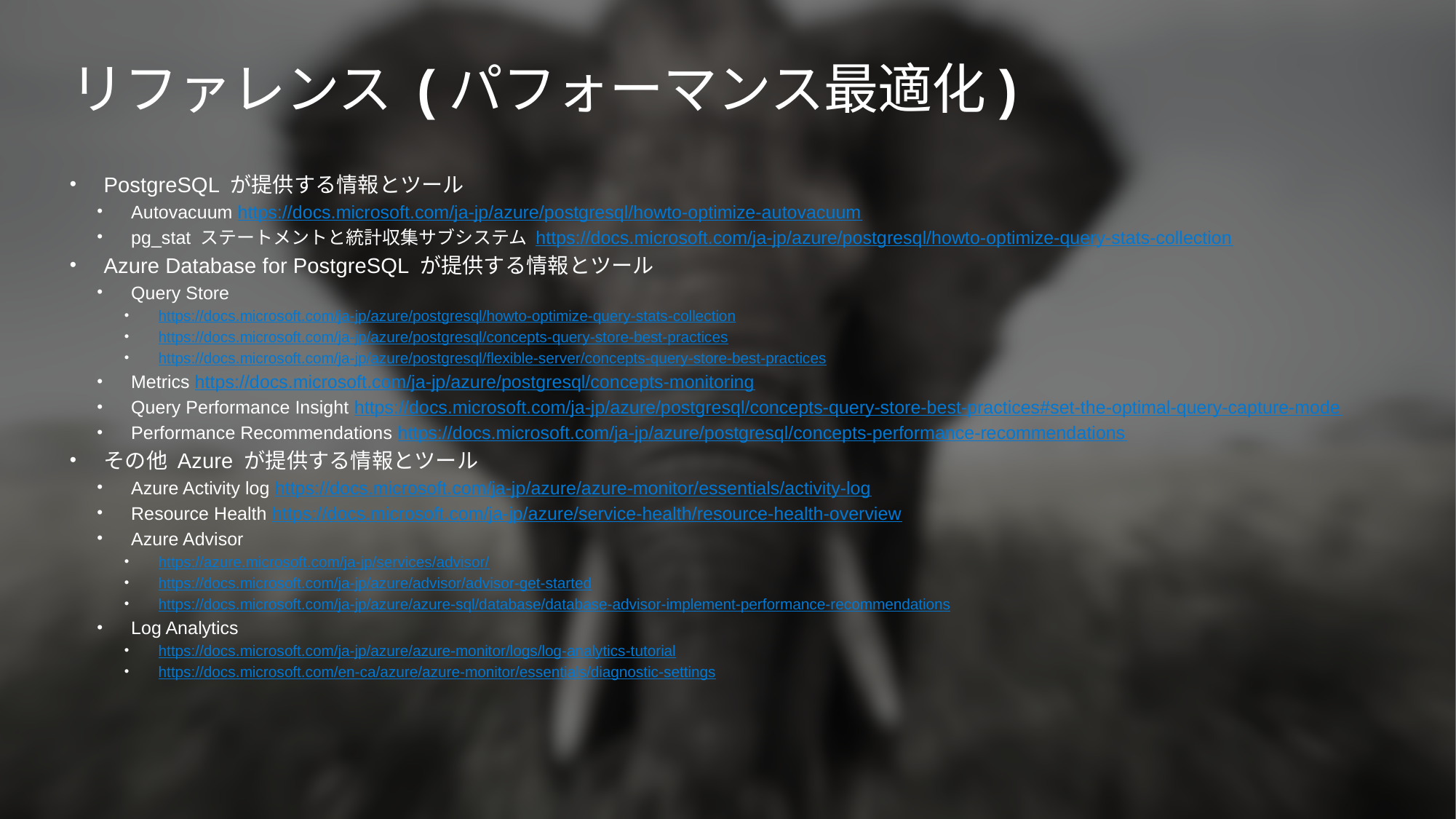

# リファレンス (パフォーマンス最適化)
PostgreSQL が提供する情報とツール
Autovacuum https://docs.microsoft.com/ja-jp/azure/postgresql/howto-optimize-autovacuum
pg_stat ステートメントと統計収集サブシステム https://docs.microsoft.com/ja-jp/azure/postgresql/howto-optimize-query-stats-collection
Azure Database for PostgreSQL が提供する情報とツール
Query Store
https://docs.microsoft.com/ja-jp/azure/postgresql/howto-optimize-query-stats-collection
https://docs.microsoft.com/ja-jp/azure/postgresql/concepts-query-store-best-practices
https://docs.microsoft.com/ja-jp/azure/postgresql/flexible-server/concepts-query-store-best-practices
Metrics https://docs.microsoft.com/ja-jp/azure/postgresql/concepts-monitoring
Query Performance Insight https://docs.microsoft.com/ja-jp/azure/postgresql/concepts-query-store-best-practices#set-the-optimal-query-capture-mode
Performance Recommendations https://docs.microsoft.com/ja-jp/azure/postgresql/concepts-performance-recommendations
その他 Azure が提供する情報とツール
Azure Activity log https://docs.microsoft.com/ja-jp/azure/azure-monitor/essentials/activity-log
Resource Health https://docs.microsoft.com/ja-jp/azure/service-health/resource-health-overview
Azure Advisor
https://azure.microsoft.com/ja-jp/services/advisor/
https://docs.microsoft.com/ja-jp/azure/advisor/advisor-get-started
https://docs.microsoft.com/ja-jp/azure/azure-sql/database/database-advisor-implement-performance-recommendations
Log Analytics
https://docs.microsoft.com/ja-jp/azure/azure-monitor/logs/log-analytics-tutorial
https://docs.microsoft.com/en-ca/azure/azure-monitor/essentials/diagnostic-settings